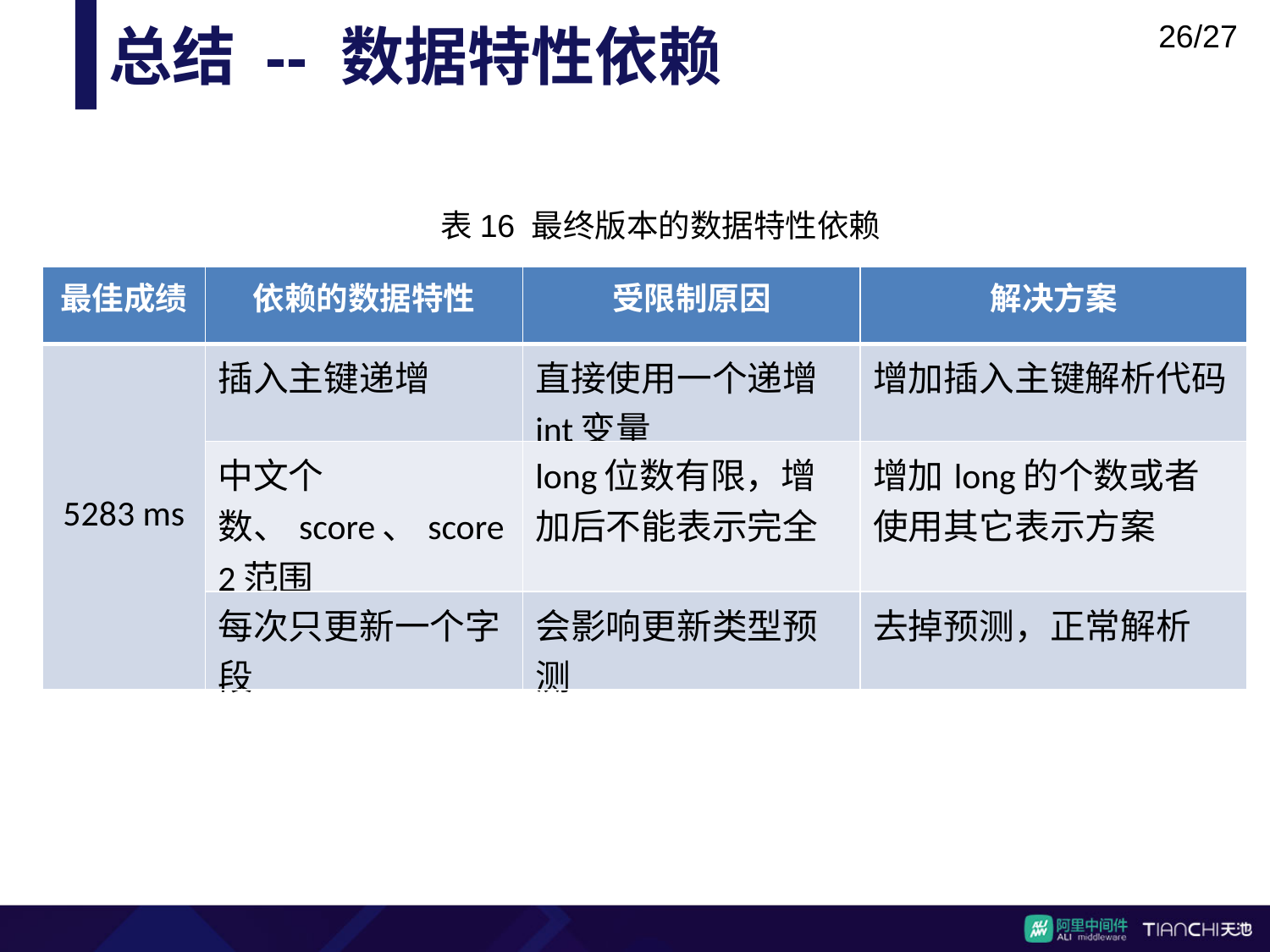

26/27
总结 -- 数据特性依赖
表16 最终版本的数据特性依赖案
| 最佳成绩 | 依赖的数据特性 | 受限制原因 | 解决方案 |
| --- | --- | --- | --- |
| 5283 ms | 插入主键递增 | 直接使用一个递增int变量 | 增加插入主键解析代码 |
|  | 中文个数、score、score2范围 | long位数有限，增加后不能表示完全 | 增加long的个数或者使用其它表示方案 |
|  | 每次只更新一个字段 | 会影响更新类型预测 | 去掉预测，正常解析 |